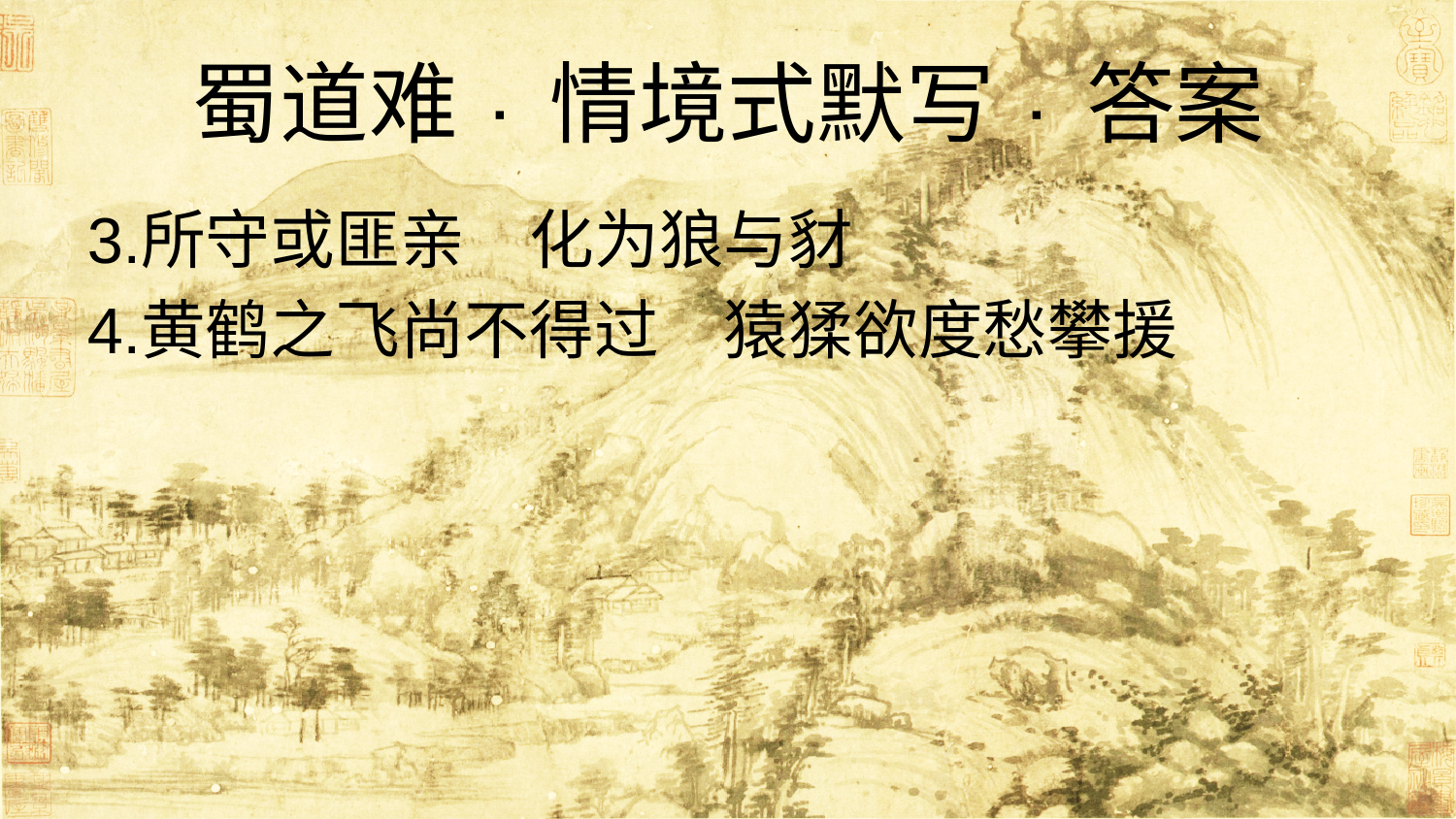

# 蜀道难·情境式默写·答案
所守或匪亲　化为狼与豺
黄鹤之飞尚不得过　猿猱欲度愁攀援